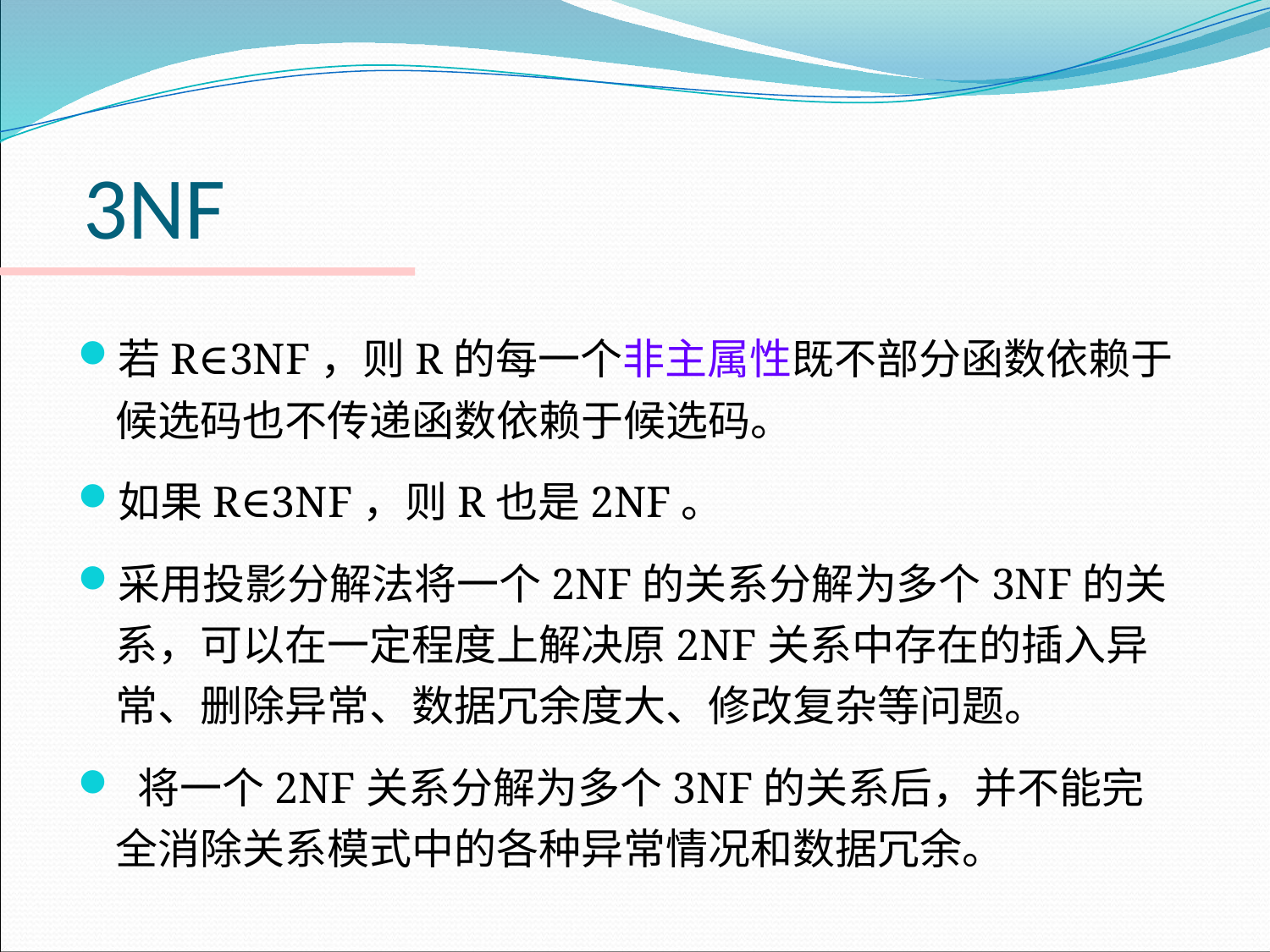

# 3NF
若R∈3NF，则R的每一个非主属性既不部分函数依赖于候选码也不传递函数依赖于候选码。
如果R∈3NF，则R也是2NF。
采用投影分解法将一个2NF的关系分解为多个3NF的关系，可以在一定程度上解决原2NF关系中存在的插入异常、删除异常、数据冗余度大、修改复杂等问题。
 将一个2NF关系分解为多个3NF的关系后，并不能完全消除关系模式中的各种异常情况和数据冗余。

559